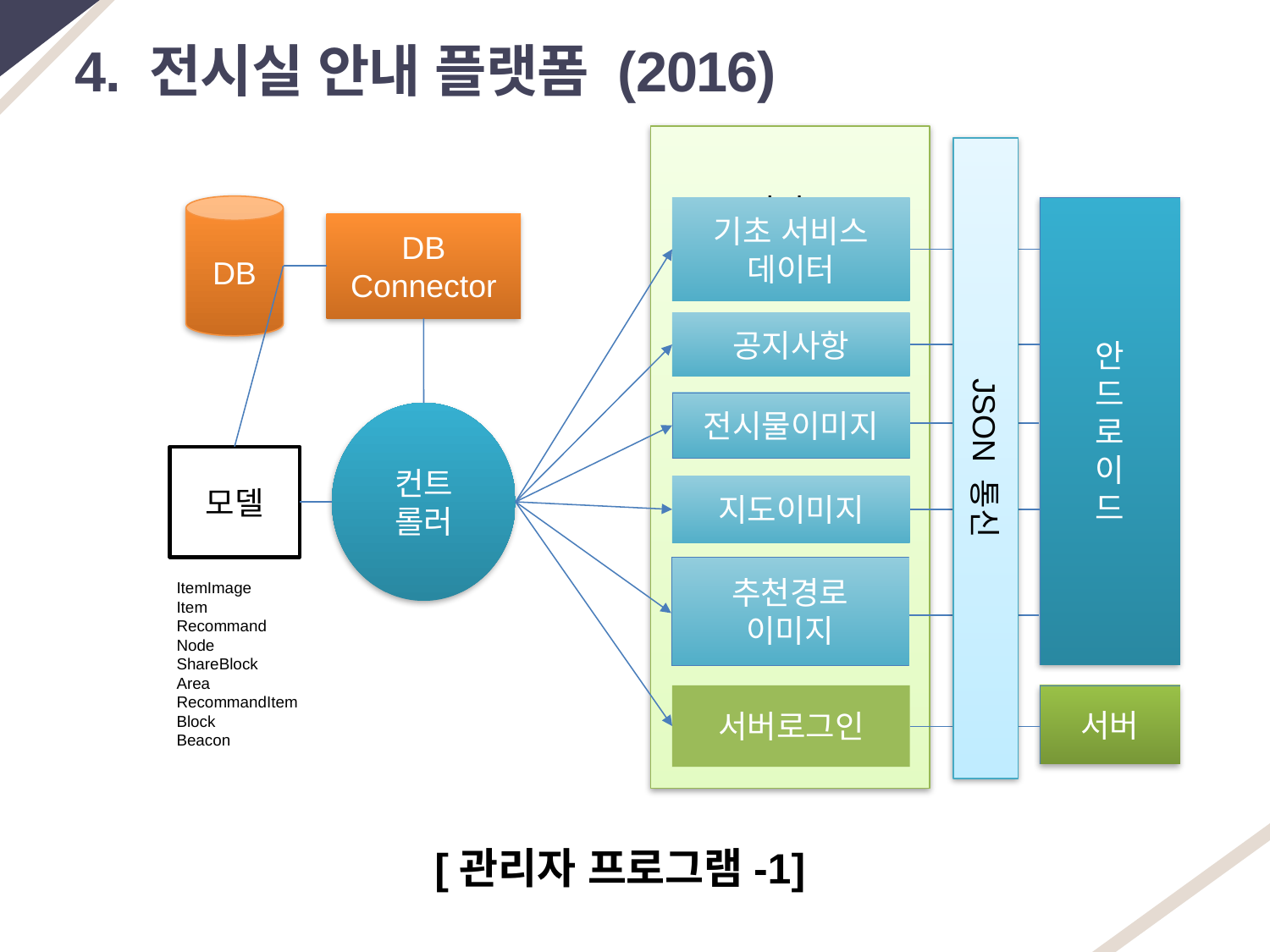

4. 전시실 안내 플랫폼 (2016)
서비스

JSON 통신

DB
기초 서비스 데이터
안
드
로
이
드

DB Connector
공지사항
전시물이미지
컨트
롤러
모델
지도이미지
추천경로
이미지
ItemImage
Item
Recommand
Node
ShareBlock
Area
RecommandItem
Block
Beacon
서버로그인
서버
[관리자 프로그램-1]